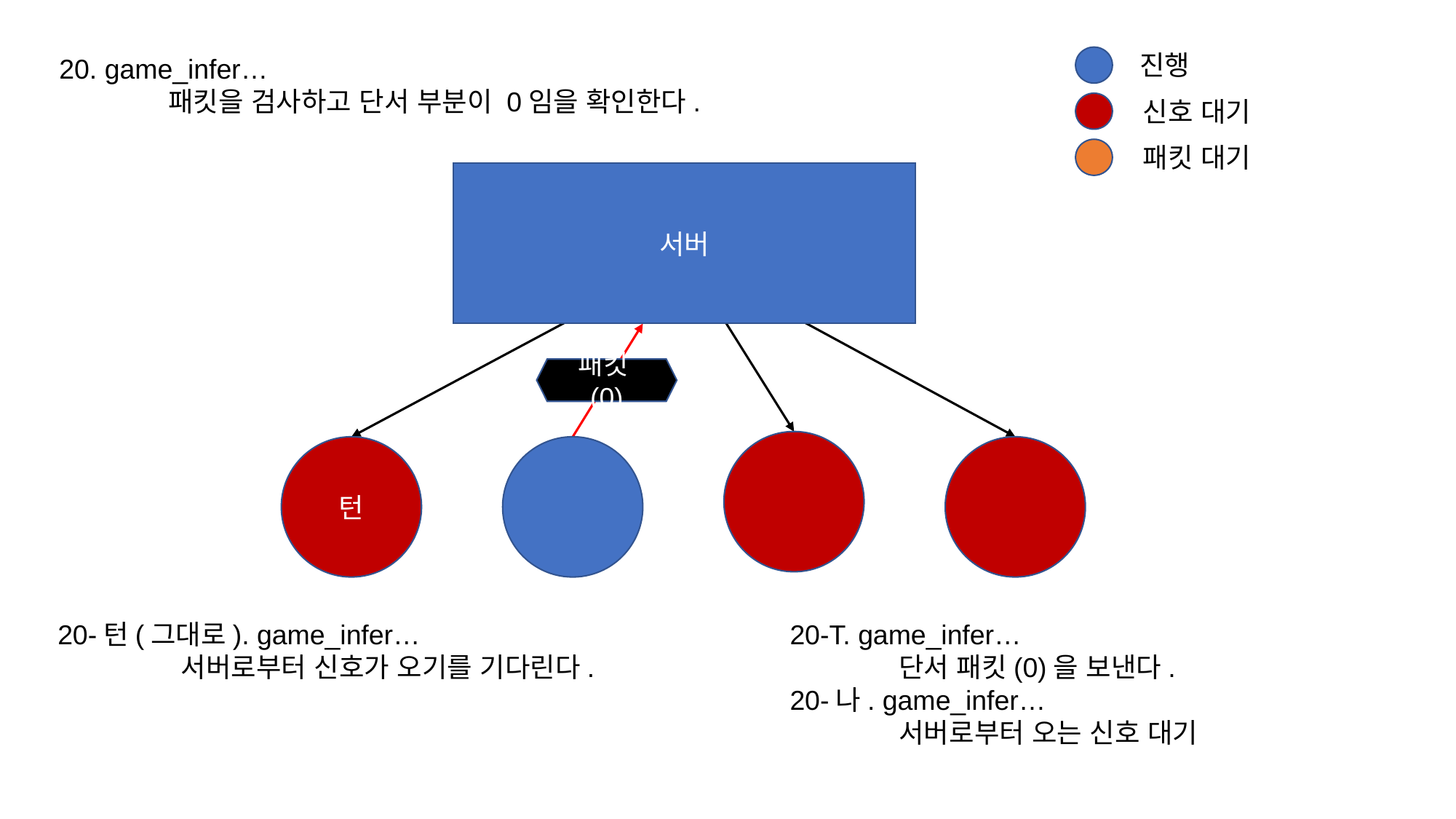

진행
20. game_infer…
	패킷을 검사하고 단서 부분이 0임을 확인한다.

신호 대기

패킷 대기

서버
패킷(0)

턴

20-턴(그대로). game_infer…
	 서버로부터 신호가 오기를 기다린다.
20-T. game_infer…
	단서 패킷(0)을 보낸다.
20-나. game_infer…
	서버로부터 오는 신호 대기